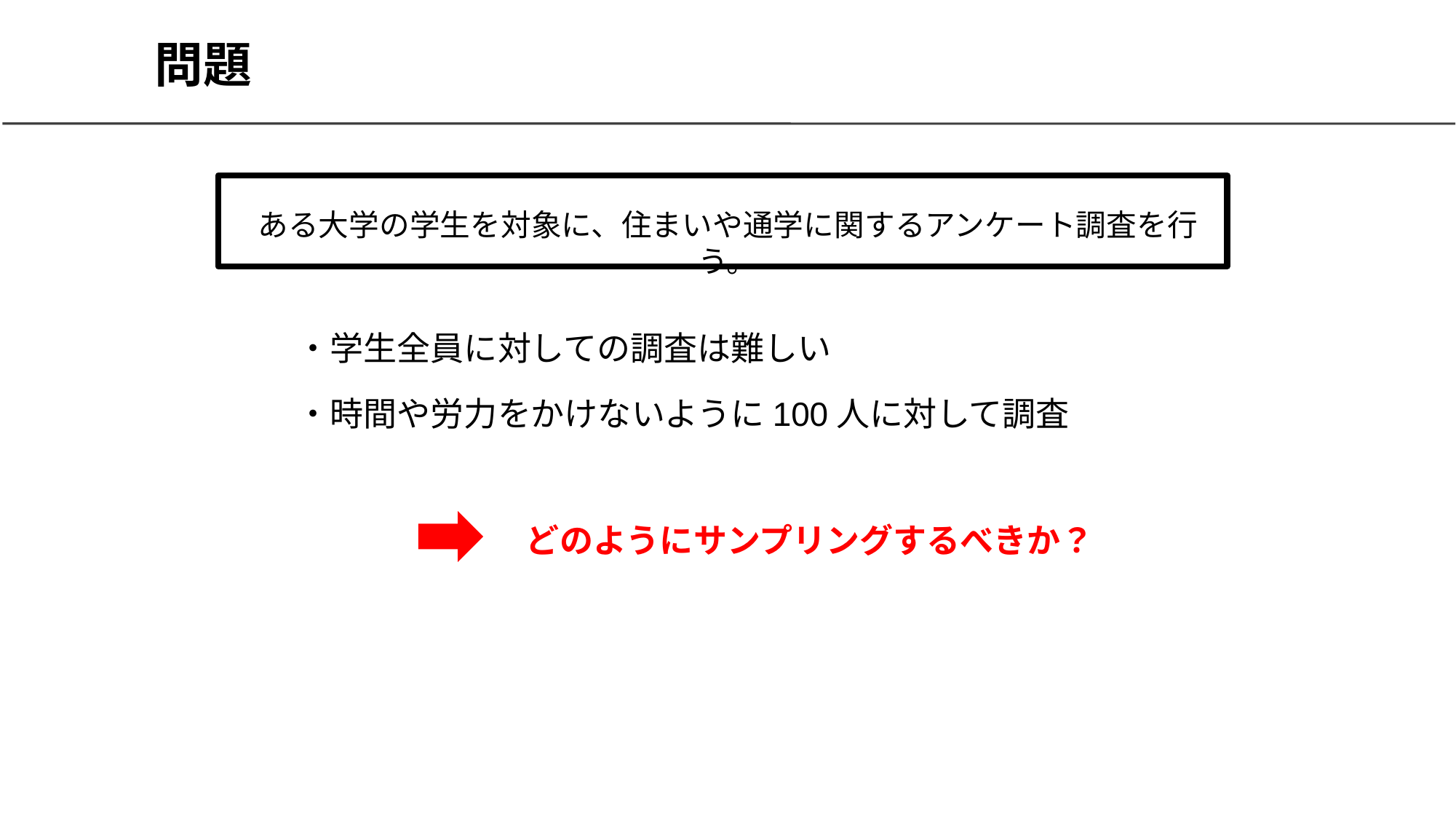

# 問題

ある大学の学生を対象に、住まいや通学に関するアンケート調査を行う。
・学生全員に対しての調査は難しい
・時間や労力をかけないように100人に対して調査

　　　どのようにサンプリングするべきか？